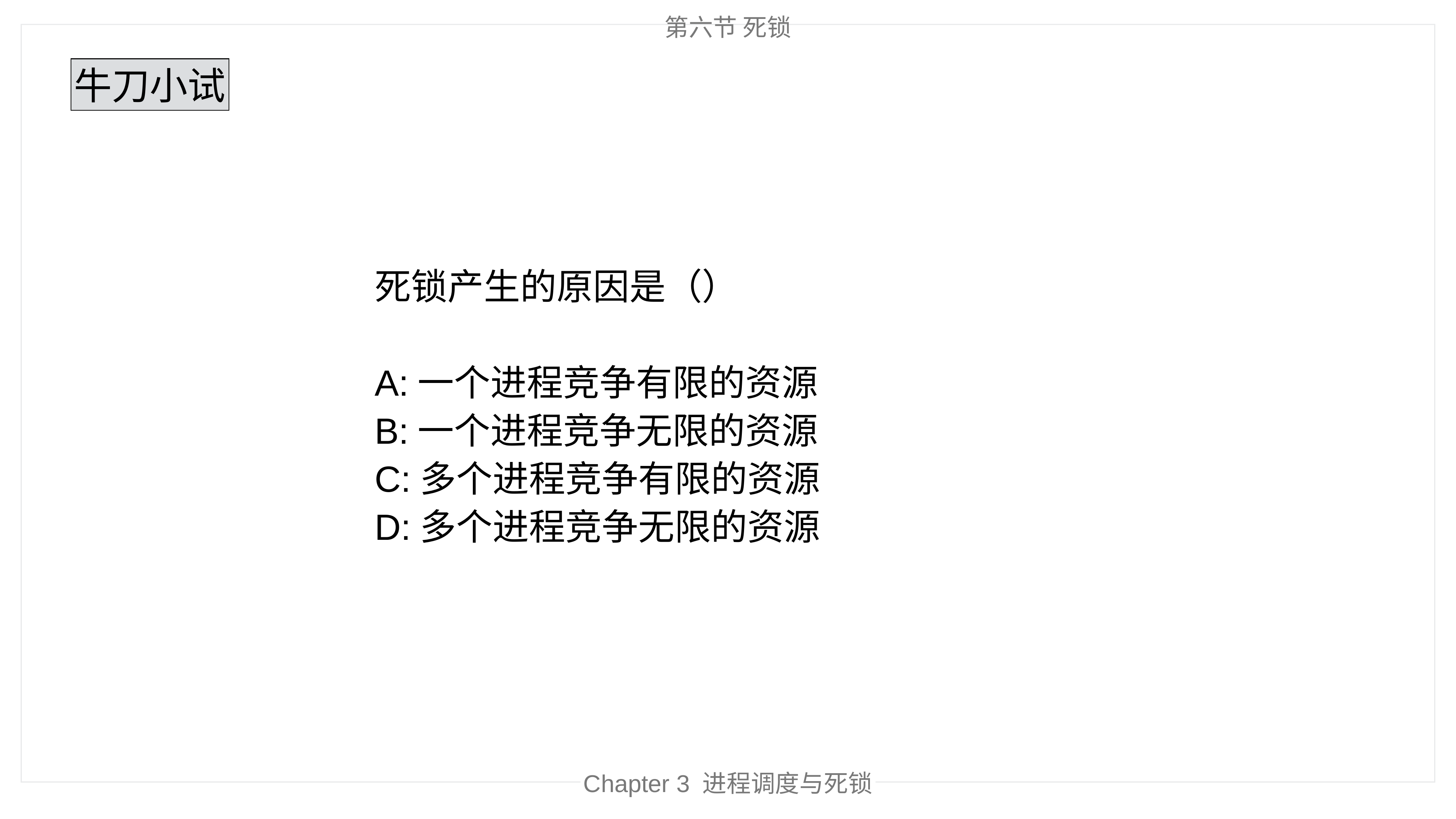

第六节 死锁
牛刀小试
死锁产生的原因是（）

A:一个进程竞争有限的资源
B:一个进程竞争无限的资源
C:多个进程竞争有限的资源
D:多个进程竞争无限的资源
Chapter 3 进程调度与死锁